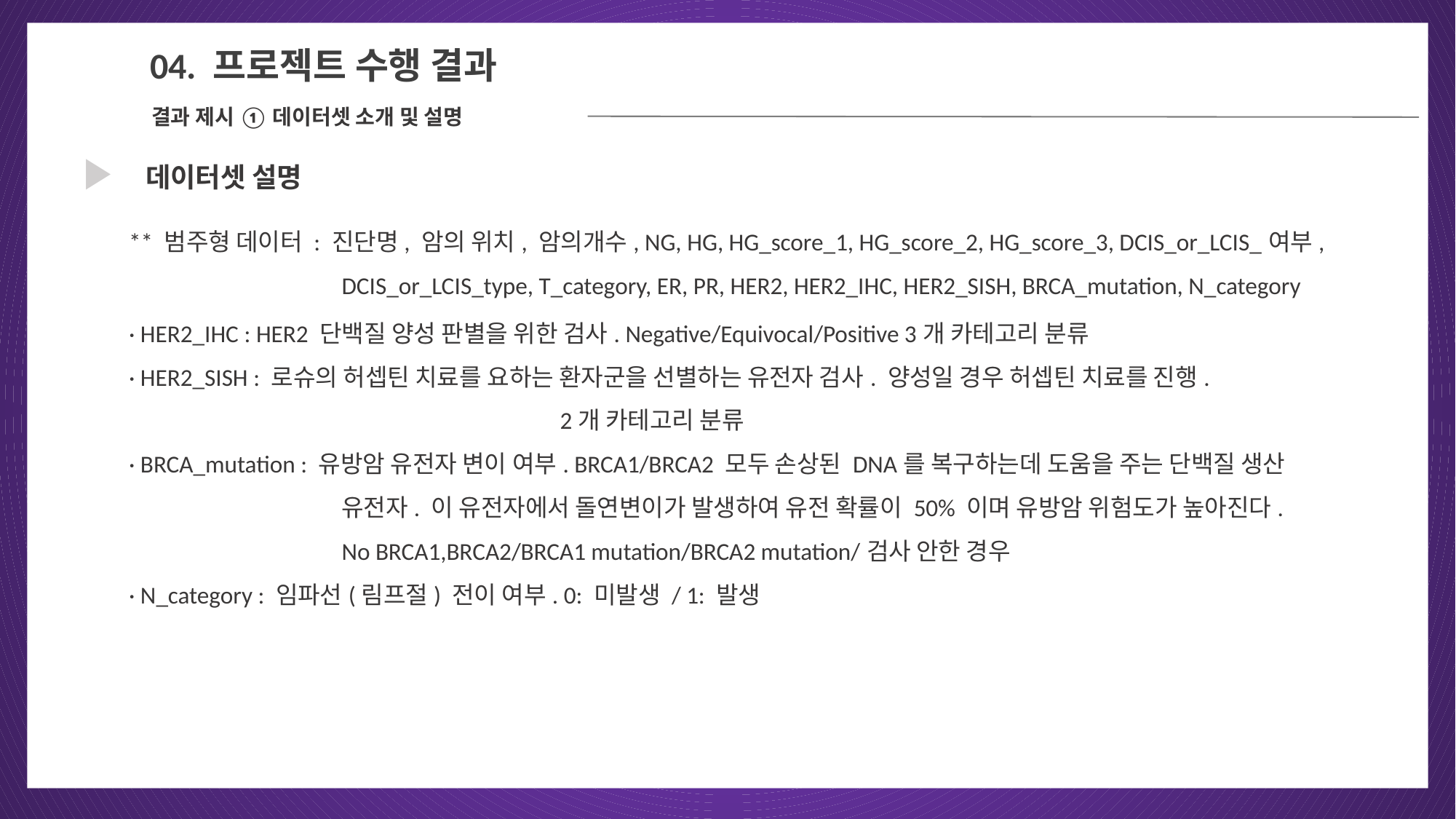

04
04. 프로젝트 수행 결과
결과 제시 ① 데이터셋 소개 및 설명
▶
데이터셋 설명
 ** 범주형 데이터 : 진단명, 암의 위치, 암의개수, NG, HG, HG_score_1, HG_score_2, HG_score_3, DCIS_or_LCIS_여부,
DCIS_or_LCIS_type, T_category, ER, PR, HER2, HER2_IHC, HER2_SISH, BRCA_mutation, N_category
 · HER2_IHC : HER2 단백질 양성 판별을 위한 검사. Negative/Equivocal/Positive 3개 카테고리 분류
 · HER2_SISH : 로슈의 허셉틴 치료를 요하는 환자군을 선별하는 유전자 검사. 양성일 경우 허셉틴 치료를 진행.
				2개 카테고리 분류
 · BRCA_mutation : 유방암 유전자 변이 여부. BRCA1/BRCA2 모두 손상된 DNA를 복구하는데 도움을 주는 단백질 생산
유전자. 이 유전자에서 돌연변이가 발생하여 유전 확률이 50% 이며 유방암 위험도가 높아진다.
No BRCA1,BRCA2/BRCA1 mutation/BRCA2 mutation/검사 안한 경우
 · N_category : 임파선(림프절) 전이 여부. 0: 미발생 / 1: 발생